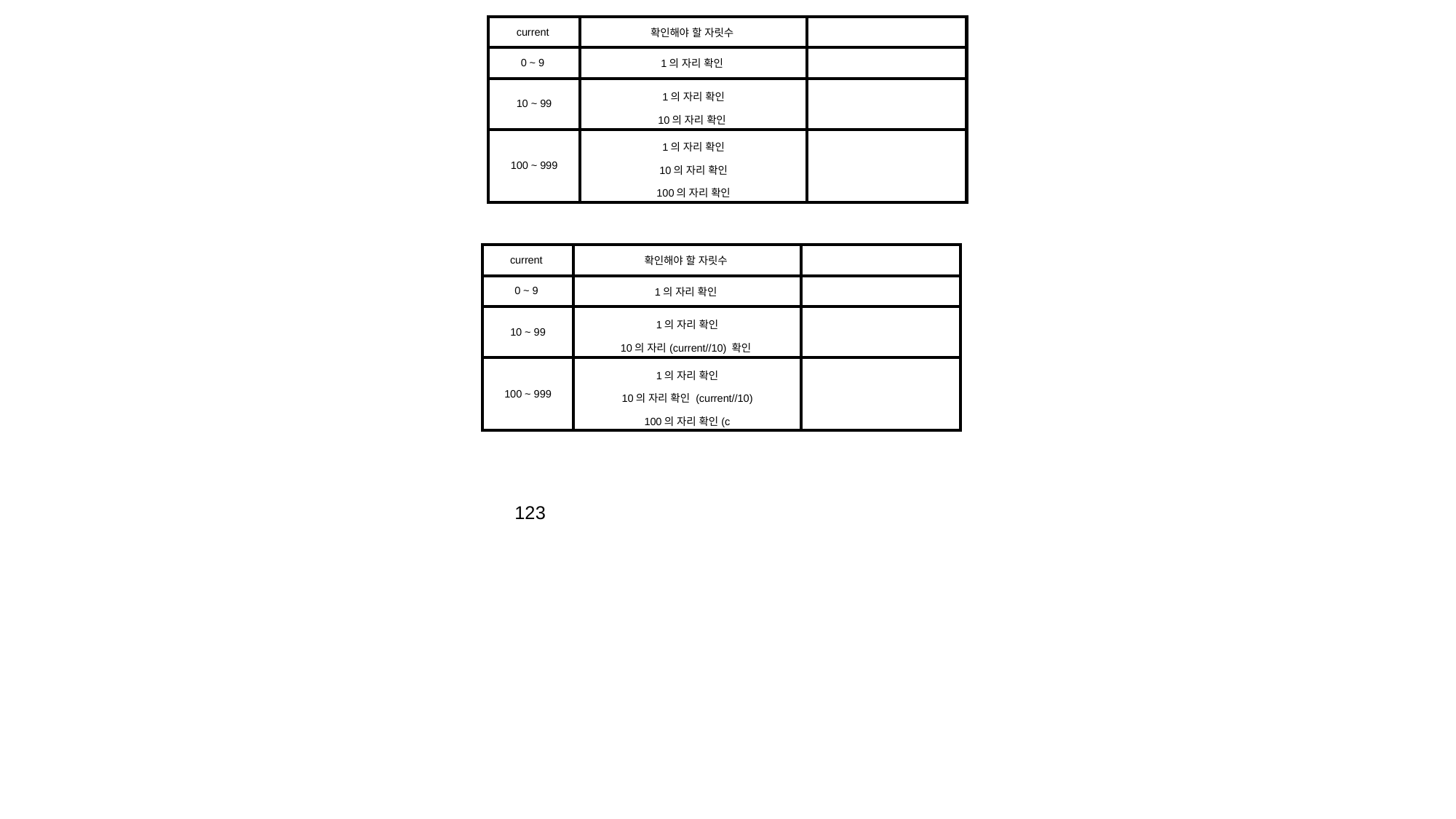

| current | 확인해야 할 자릿수 |  |
| --- | --- | --- |
| 0 ~ 9 | 1의 자리 확인 |  |
| 10 ~ 99 | 1의 자리 확인 10의 자리 확인 |  |
| 100 ~ 999 | 1의 자리 확인 10의 자리 확인 100의 자리 확인 |  |
| current | 확인해야 할 자릿수 |  |
| --- | --- | --- |
| 0 ~ 9 | 1의 자리 확인 |  |
| 10 ~ 99 | 1의 자리 확인 10의 자리(current//10) 확인 |  |
| 100 ~ 999 | 1의 자리 확인 10의 자리 확인 (current//10) 100의 자리 확인(c |  |
123